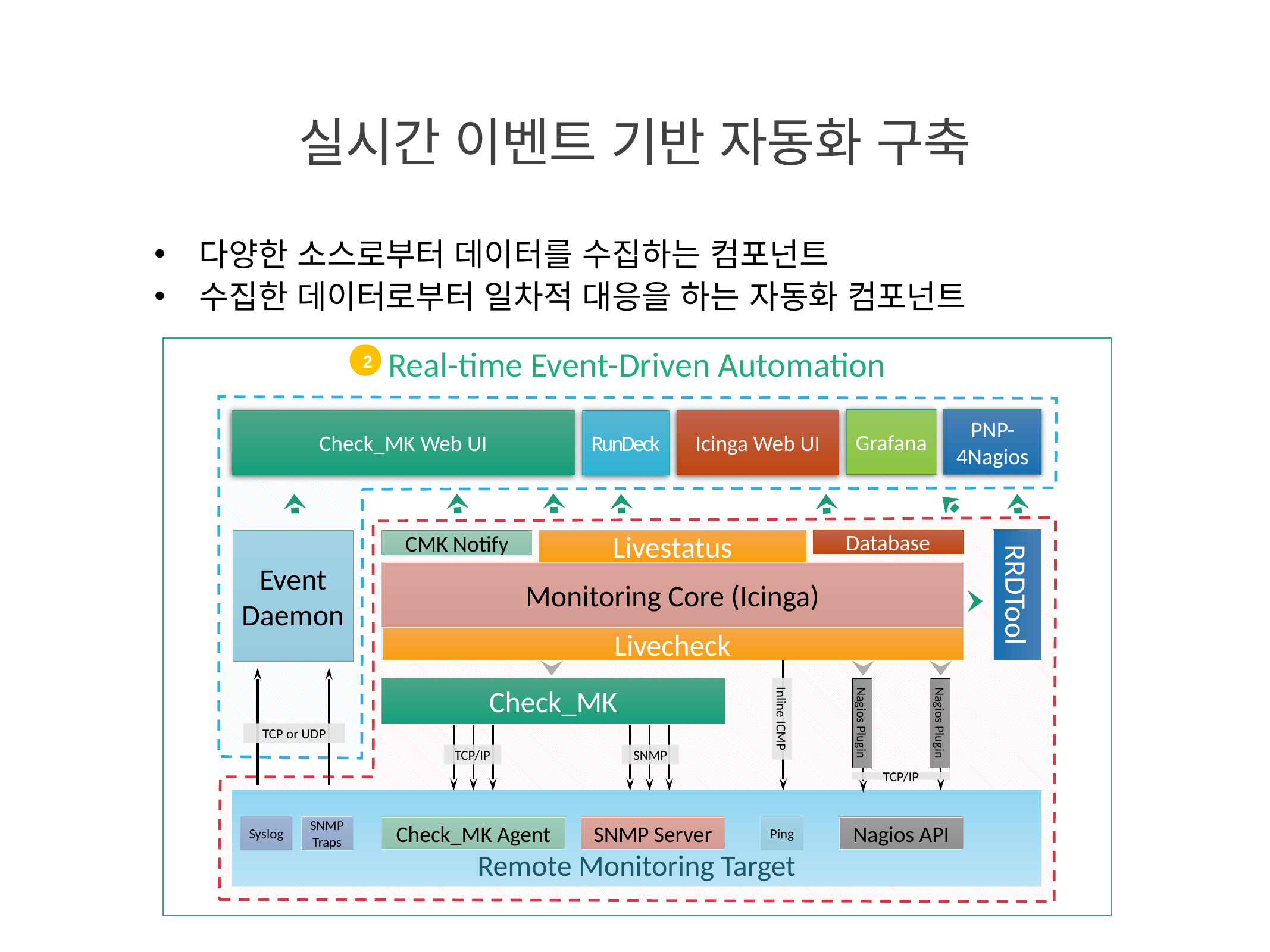

17

# 실시간 이벤트 기반 자동화 구축

다양한 소스로부터 데이터를 수집하는 컴포넌트
수집한 데이터로부터 일차적 대응을 하는 자동화 컴포넌트
Real-time Event-Driven Automation
2

Grafana
PNP-4Nagios
RunDeck
Icinga Web UI
Check_MK Web UI
CMK Notify
Event Daemon
TCP or UDP

Database
Livestatus
Monitoring Core (Icinga)
RRDTool
Livecheck
Check_MK
Inline ICMP
Nagios Plugin
Nagios Plugin
TCP/IP
SNMP
TCP/IP
Remote Monitoring Target
Ping
Syslog
SNMP Traps
Check_MK Agent
SNMP Server
Nagios API